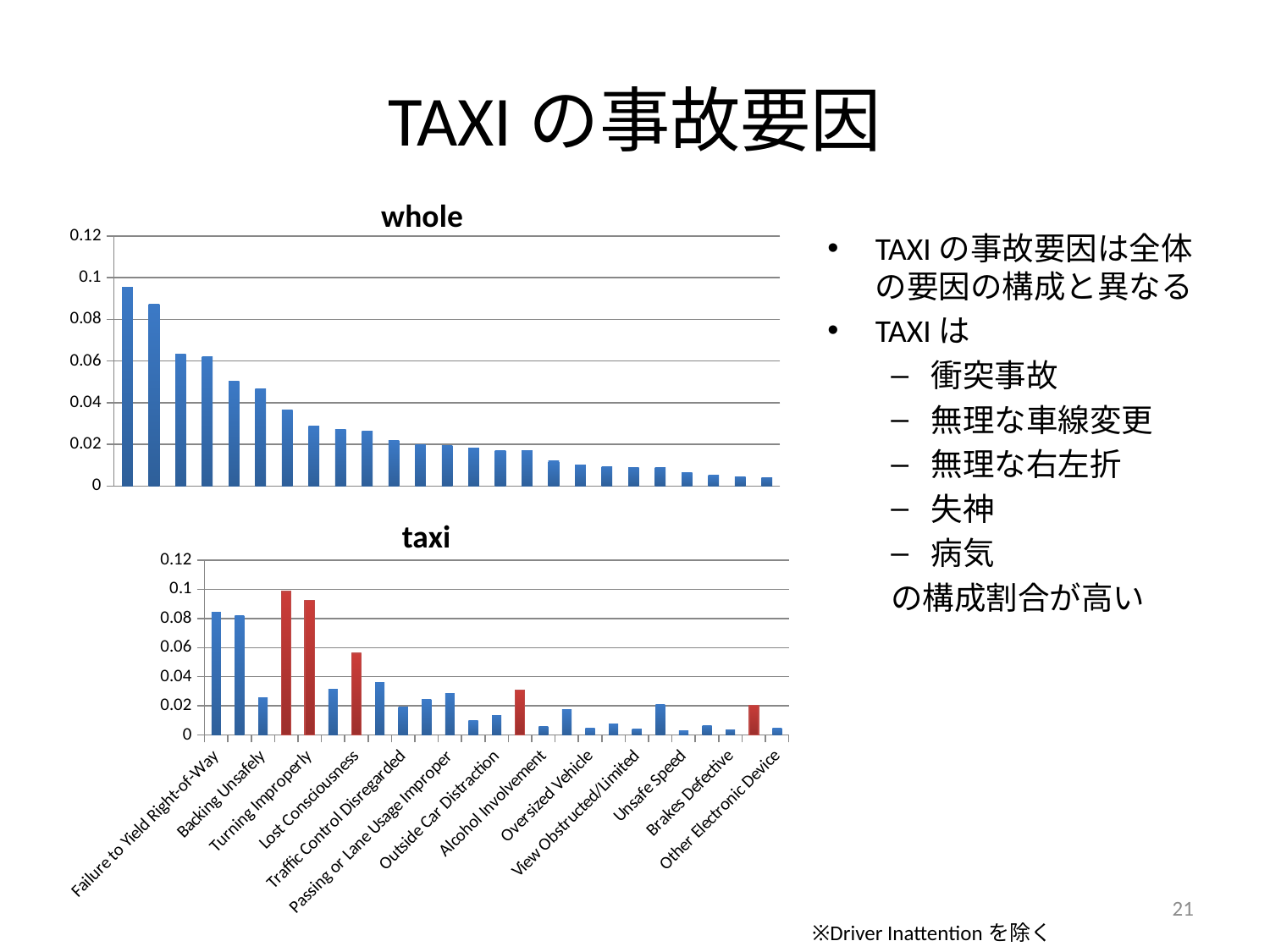

# TAXIの事故要因

### Chart:

| Category | whole |
|---|---|
| Failure to Yield Right-of-Way | 0.095322932659291 |
| Fatigued/Drowsy | 0.0870891655850109 |
| Backing Unsafely | 0.0634215796607975 |
| Other Vehicular | 0.0619869626028771 |
| Turning Improperly | 0.0501468774606918 |
| Following Too Closely | 0.046691571714673 |
| Lost Consciousness | 0.0363508231969308 |
| Prescription Medication | 0.0285844752142037 |
| Traffic Control Disregarded | 0.0272739039921185 |
| Driver Inexperience | 0.0264810893022152 |
| Passing or Lane Usage Improper | 0.0218734157189444 |
| Pavement Slippery | 0.0200001438212589 |
| Outside Car Distraction | 0.0194985671807078 |
| Unsafe Lane Changing | 0.0183965367840847 |
| Alcohol Involvement | 0.0168989979253783 |
| Physical Disability | 0.0168306828273821 |
| Oversized Vehicle | 0.0121007611740129 |
| Reaction to Other Uninvolved Vehicle | 0.00990928474092398 |
| View Obstructed/Limited | 0.00908411026775922 |
| Passenger Distraction | 0.00903916612434067 |
| Unsafe Speed | 0.0089007381626115 |
| Aggressive Driving/Road Rage | 0.00660499131679149 |
| Brakes Defective | 0.00537172402138622 |
| Illness | 0.00455733614264192 |
| Other Electronic Device | 0.00406295056503777 |
TAXIの事故要因は全体の要因の構成と異なる
TAXIは
衝突事故
無理な車線変更
無理な右左折
失神
病気
の構成割合が高い

### Chart:

| Category | taxi |
|---|---|
| Failure to Yield Right-of-Way | 0.0841419646417652 |
| Fatigued/Drowsy | 0.0822145420709823 |
| Backing Unsafely | 0.0255881961983251 |
| Other Vehicular | 0.0984979396517346 |
| Turning Improperly | 0.0923168948557756 |
| Following Too Closely | 0.0315033896052106 |
| Lost Consciousness | 0.0560281802472417 |
| Prescription Medication | 0.0358899375249235 |
| Traffic Control Disregarded | 0.0190748371660241 |
| Driver Inexperience | 0.0247241791838362 |
| Passing or Lane Usage Improper | 0.0285790243254021 |
| Pavement Slippery | 0.00963711285391466 |
| Outside Car Distraction | 0.0131596437591386 |
| Unsafe Lane Changing | 0.0309052239797952 |
| Alcohol Involvement | 0.00584873055961717 |
| Physical Disability | 0.0173468031370463 |
| Oversized Vehicle | 0.00445301076698125 |
| Reaction to Other Uninvolved Vehicle | 0.00731091319952146 |
| View Obstructed/Limited | 0.00378838229429748 |
| Passenger Distraction | 0.0209357968895387 |
| Unsafe Speed | 0.00285790243254021 |
| Aggressive Driving/Road Rage | 0.00624750764322743 |
| Brakes Defective | 0.00358899375249235 |
| Illness | 0.0203376312641233 |
| Other Electronic Device | 0.00438654791971288 |
21
※Driver Inattentionを除く